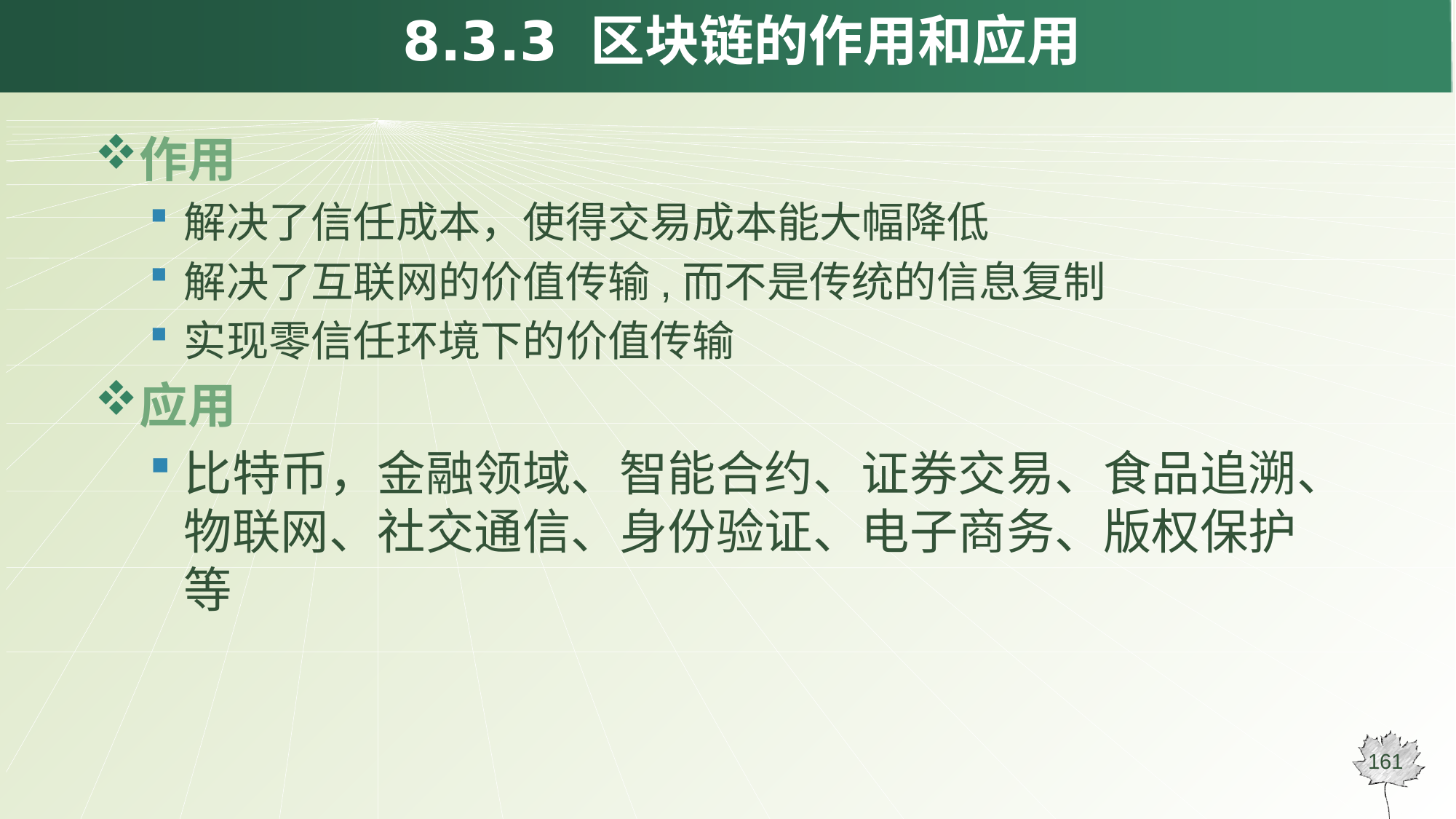

# 8.3.3 区块链的作用和应用
作用
解决了信任成本，使得交易成本能大幅降低
解决了互联网的价值传输,而不是传统的信息复制
实现零信任环境下的价值传输
应用
比特币，金融领域、智能合约、证券交易、食品追溯、物联网、社交通信、身份验证、电子商务、版权保护等

161